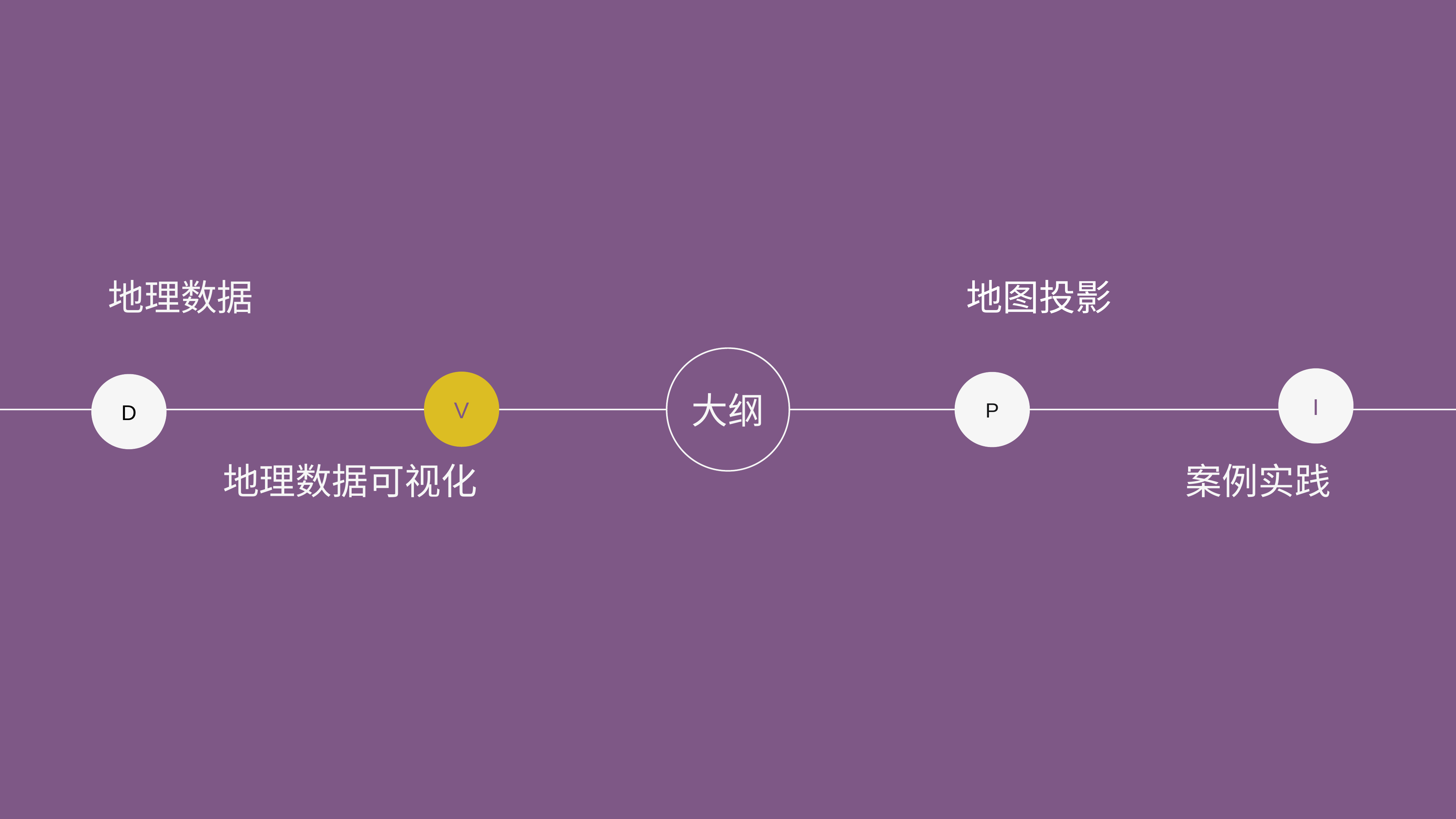

地理数据
地图投影

大纲

I

V
P

D

案例实践

地理数据可视化